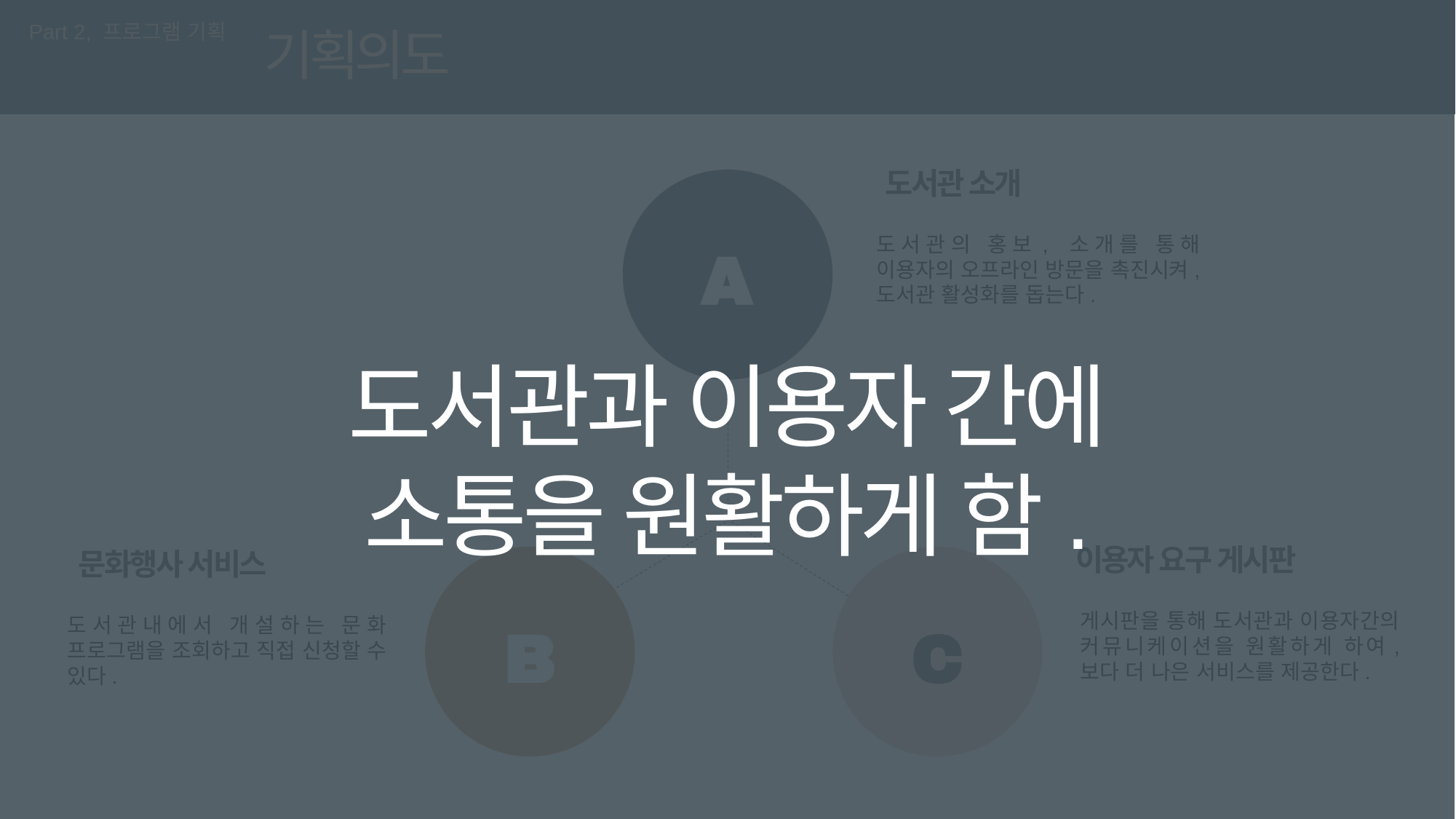

Part 2, 프로그램 기획
기획의도

도서관 소개
도서관의 홍보, 소개를 통해 이용자의 오프라인 방문을 촉진시켜, 도서관 활성화를 돕는다.

A
도서관과 이용자 간에
소통을 원활하게 함.
이용자 요구 게시판
게시판을 통해 도서관과 이용자간의 커뮤니케이션을 원활하게 하여, 보다 더 나은 서비스를 제공한다.
문화행사 서비스
도서관내에서 개설하는 문화 프로그램을 조회하고 직접 신청할 수 있다.

B
C